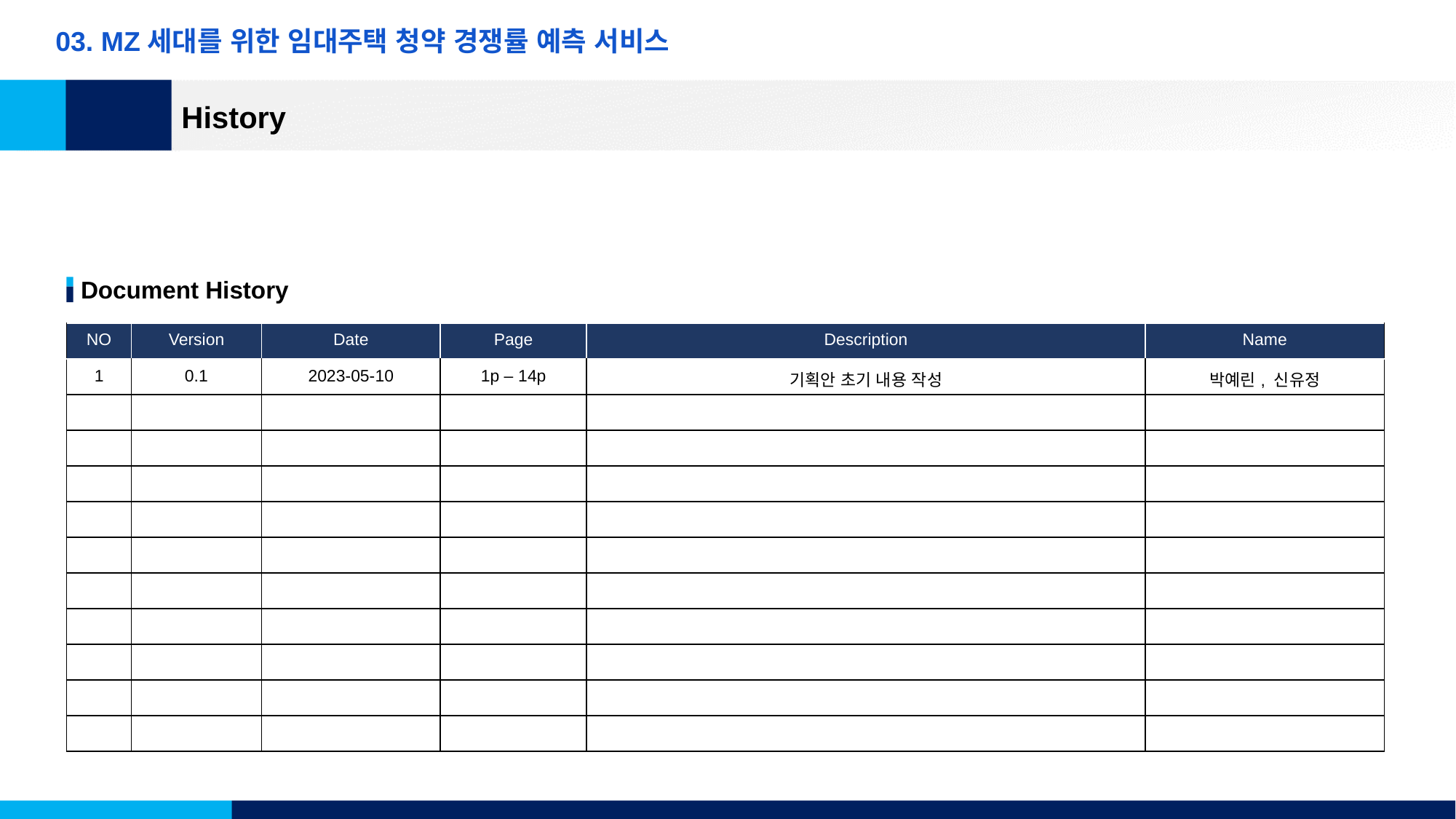

03. MZ세대를 위한 임대주택 청약 경쟁률 예측 서비스
History
Document History

| NO | Version | Date | Page | Description | Name |
| --- | --- | --- | --- | --- | --- |
| 1 | 0.1 | 2023-05-10 | 1p – 14p | 기획안 초기 내용 작성 | 박예린, 신유정 |
|  |  |  |  |  |  |
|  |  |  |  |  |  |
|  |  |  |  |  |  |
|  |  |  |  |  |  |
|  |  |  |  |  |  |
|  |  |  |  |  |  |
|  |  |  |  |  |  |
|  |  |  |  |  |  |
|  |  |  |  |  |  |
|  |  |  |  |  |  |